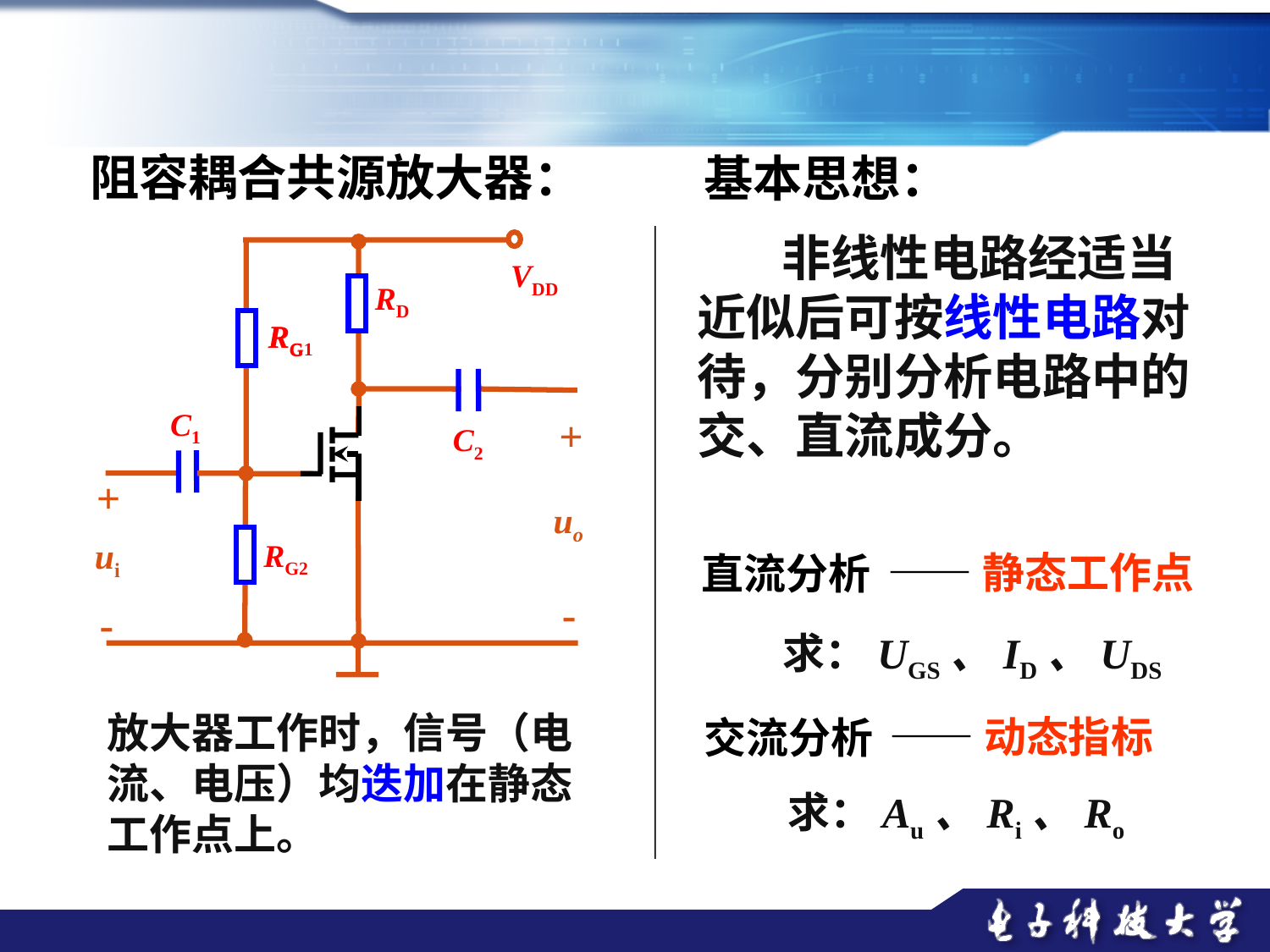

阻容耦合共源放大器：
基本思想：
　　非线性电路经适当近似后可按线性电路对待，分别分析电路中的交、直流成分。

VDD
RD
RG1
RG

C1

+
C2

+
ui
-

uo

RG2
-

——静态工作点
直流分析
求：UGS、ID、UDS
放大器工作时，信号（电流、电压）均迭加在静态工作点上。
——动态指标
交流分析
求：Au、Ri、Ro